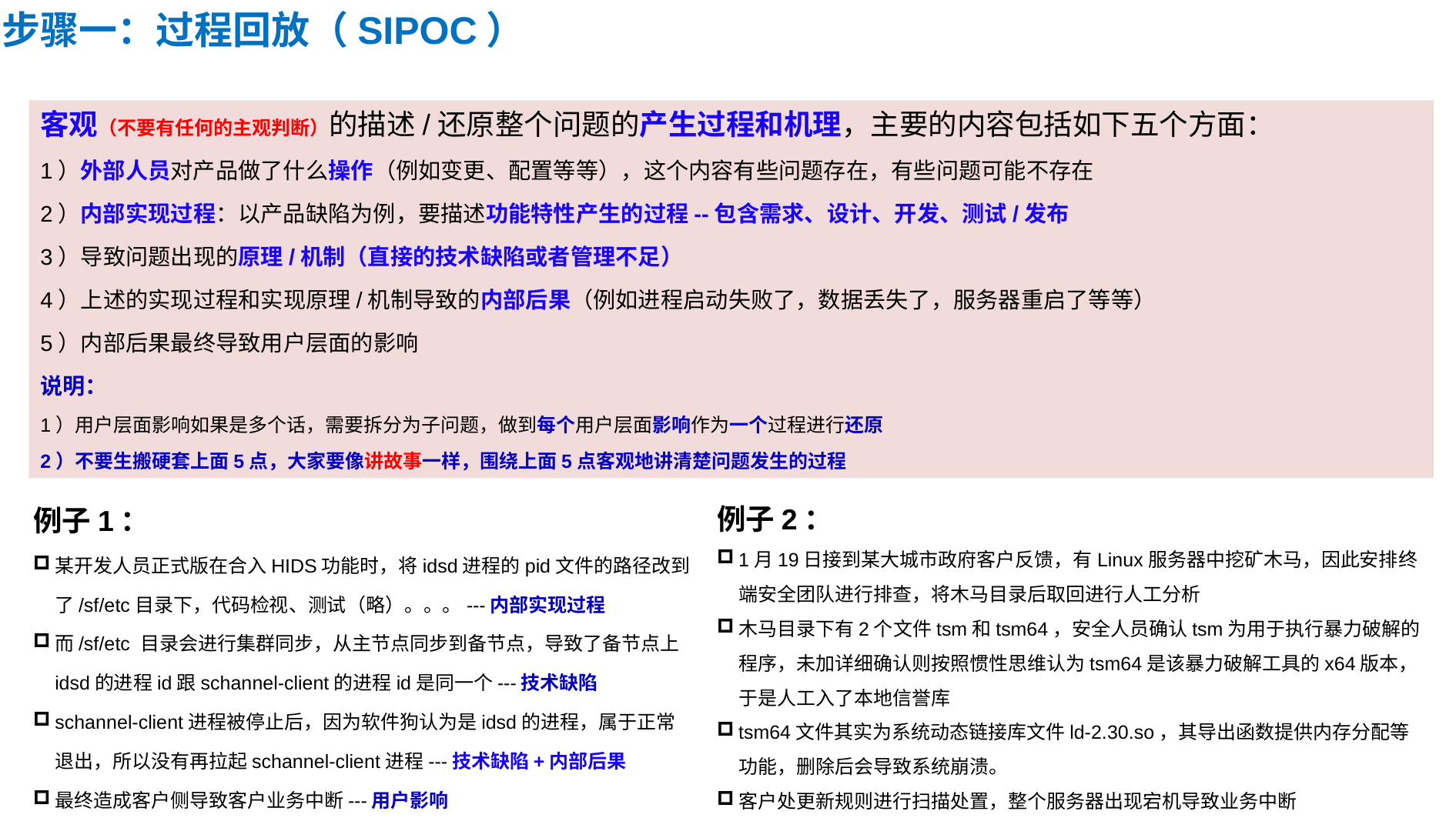

步骤一：过程回放（SIPOC）
客观（不要有任何的主观判断）的描述/还原整个问题的产生过程和机理，主要的内容包括如下五个方面：
1）外部人员对产品做了什么操作（例如变更、配置等等），这个内容有些问题存在，有些问题可能不存在
2）内部实现过程：以产品缺陷为例，要描述功能特性产生的过程--包含需求、设计、开发、测试/发布
3）导致问题出现的原理/机制（直接的技术缺陷或者管理不足）
4）上述的实现过程和实现原理/机制导致的内部后果（例如进程启动失败了，数据丢失了，服务器重启了等等）
5）内部后果最终导致用户层面的影响
说明：
1）用户层面影响如果是多个话，需要拆分为子问题，做到每个用户层面影响作为一个过程进行还原
2）不要生搬硬套上面5点，大家要像讲故事一样，围绕上面5点客观地讲清楚问题发生的过程
例子2：
1月19日接到某大城市政府客户反馈，有Linux服务器中挖矿木马，因此安排终端安全团队进行排查，将木马目录后取回进行人工分析
木马目录下有2个文件tsm和tsm64，安全人员确认tsm为用于执行暴力破解的程序，未加详细确认则按照惯性思维认为tsm64是该暴力破解工具的x64版本，于是人工入了本地信誉库
tsm64文件其实为系统动态链接库文件ld-2.30.so，其导出函数提供内存分配等功能，删除后会导致系统崩溃。
客户处更新规则进行扫描处置，整个服务器出现宕机导致业务中断
例子1：
某开发人员正式版在合入HIDS功能时，将idsd进程的pid文件的路径改到了/sf/etc目录下，代码检视、测试（略）。。。---内部实现过程
而/sf/etc 目录会进行集群同步，从主节点同步到备节点，导致了备节点上idsd的进程id跟schannel-client的进程id是同一个---技术缺陷
schannel-client进程被停止后，因为软件狗认为是idsd的进程，属于正常退出，所以没有再拉起schannel-client进程---技术缺陷+内部后果
最终造成客户侧导致客户业务中断---用户影响